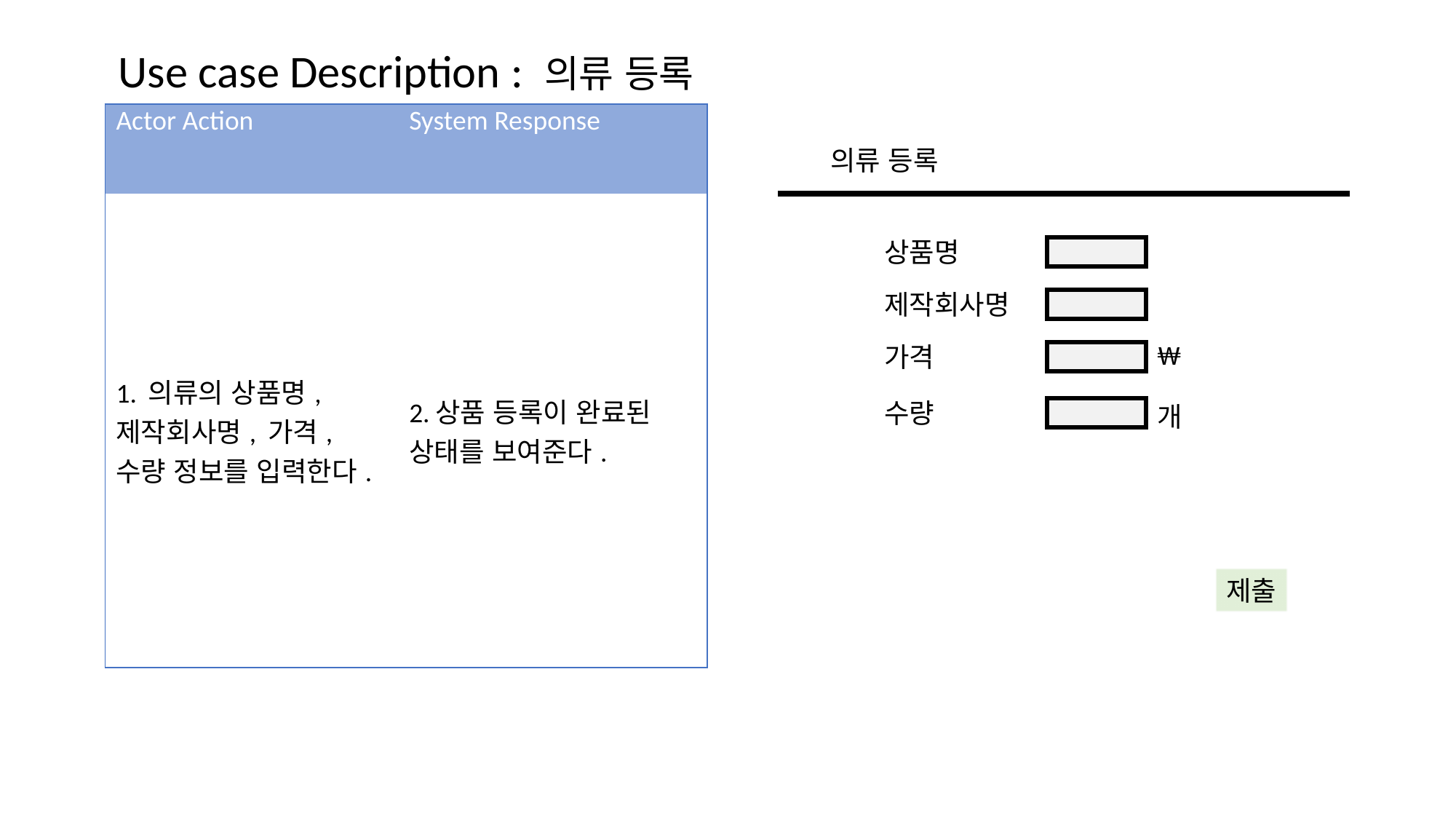

Use case Description : 의류 등록
| Actor Action | System Response |
| --- | --- |
| 1. 의류의 상품명, 제작회사명, 가격, 수량 정보를 입력한다. | 2.상품 등록이 완료된 상태를 보여준다. |
의류 등록
상품명

제작회사명

₩
가격

수량
개

제출